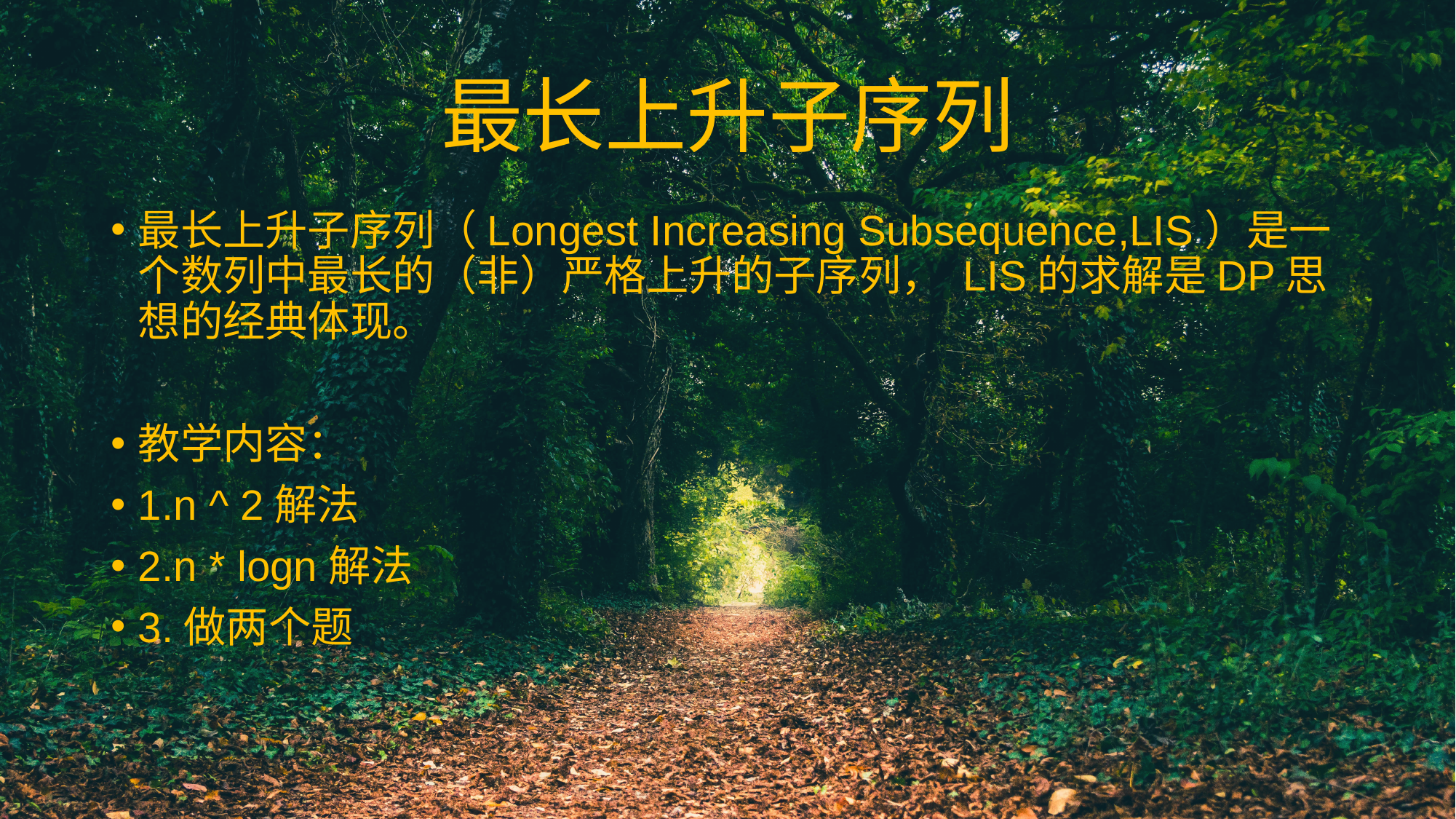

# 最长上升子序列
最长上升子序列（Longest Increasing Subsequence,LIS）是一个数列中最长的（非）严格上升的子序列， LIS的求解是DP思想的经典体现。

教学内容：
1.n ^ 2解法
2.n * logn解法
3.做两个题